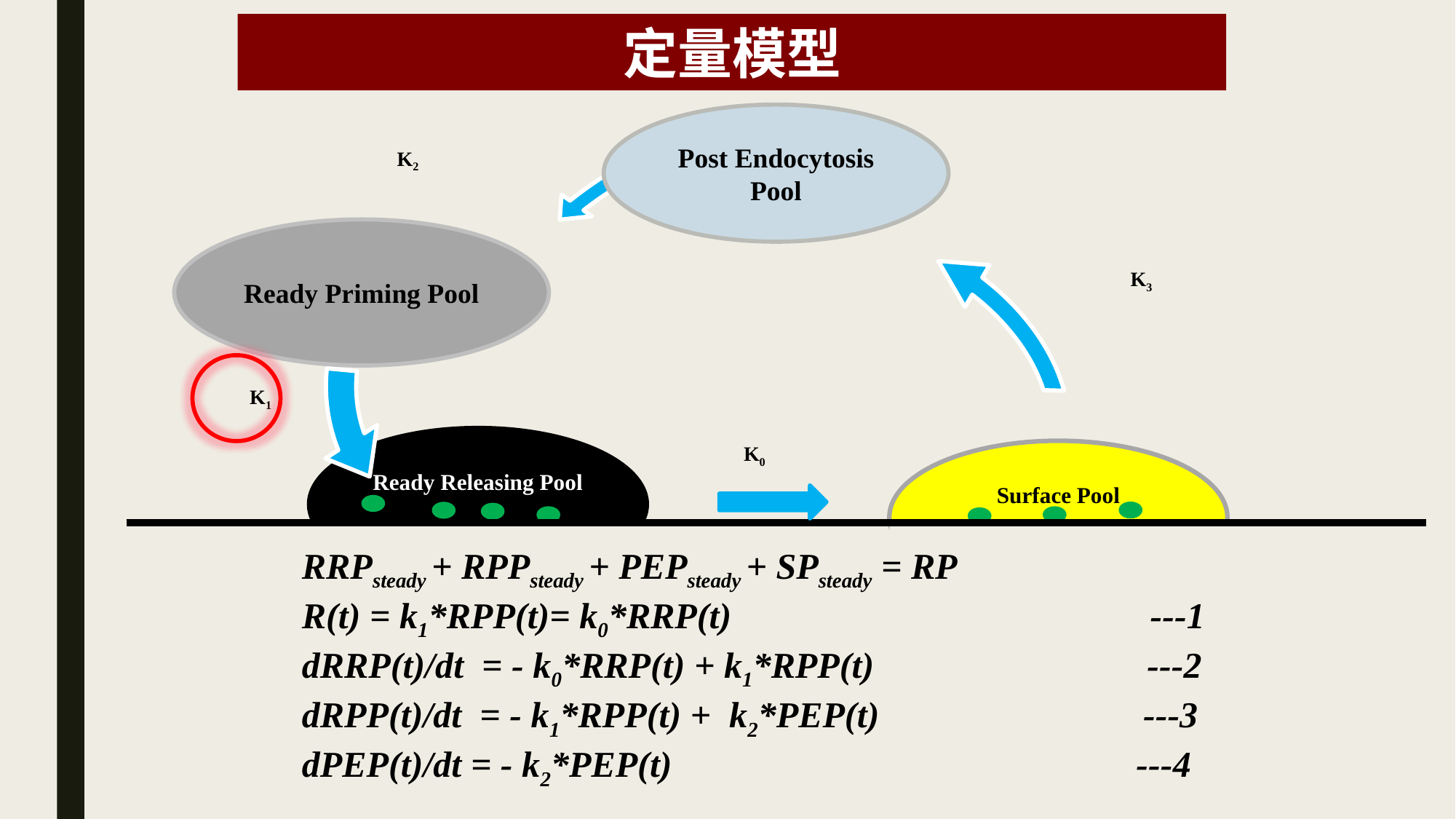

定量模型
Post Endocytosis Pool
K2

Ready Priming Pool

K3
K1

Ready Releasing Pool

Surface Pool

K0

RRPsteady + RPPsteady + PEPsteady + SPsteady = RP
R(t) = k1*RPP(t)= k0*RRP(t)                                              ---1
dRRP(t)/dt  = - k0*RRP(t) + k1*RPP(t)                              ---2
dRPP(t)/dt  = - k1*RPP(t) +  k2*PEP(t)                             ---3
dPEP(t)/dt = - k2*PEP(t)                                                   ---4